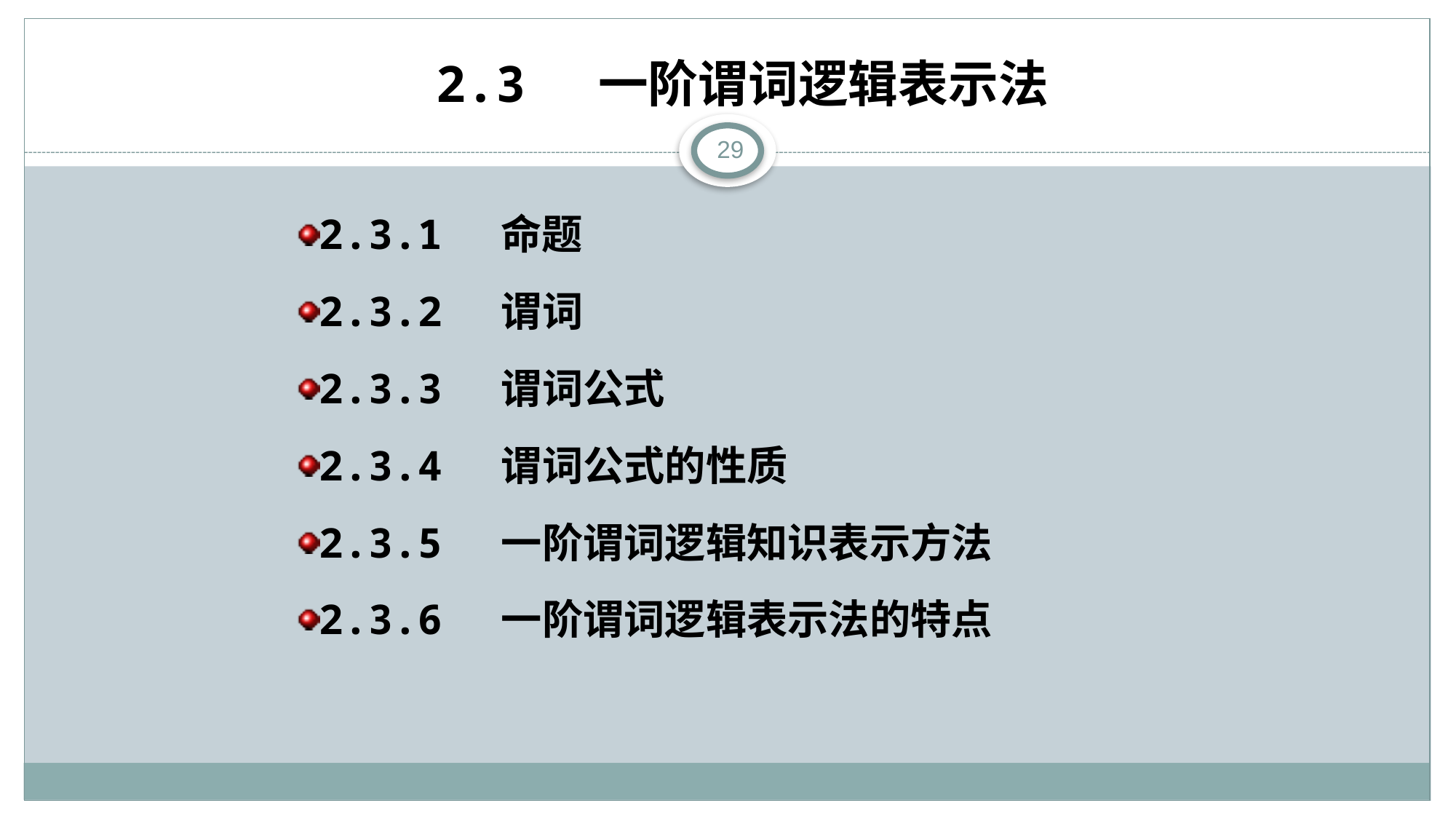

# 2.3  一阶谓词逻辑表示法
29
2.3.1  命题
2.3.2  谓词
2.3.3  谓词公式
2.3.4  谓词公式的性质
2.3.5  一阶谓词逻辑知识表示方法
2.3.6  一阶谓词逻辑表示法的特点